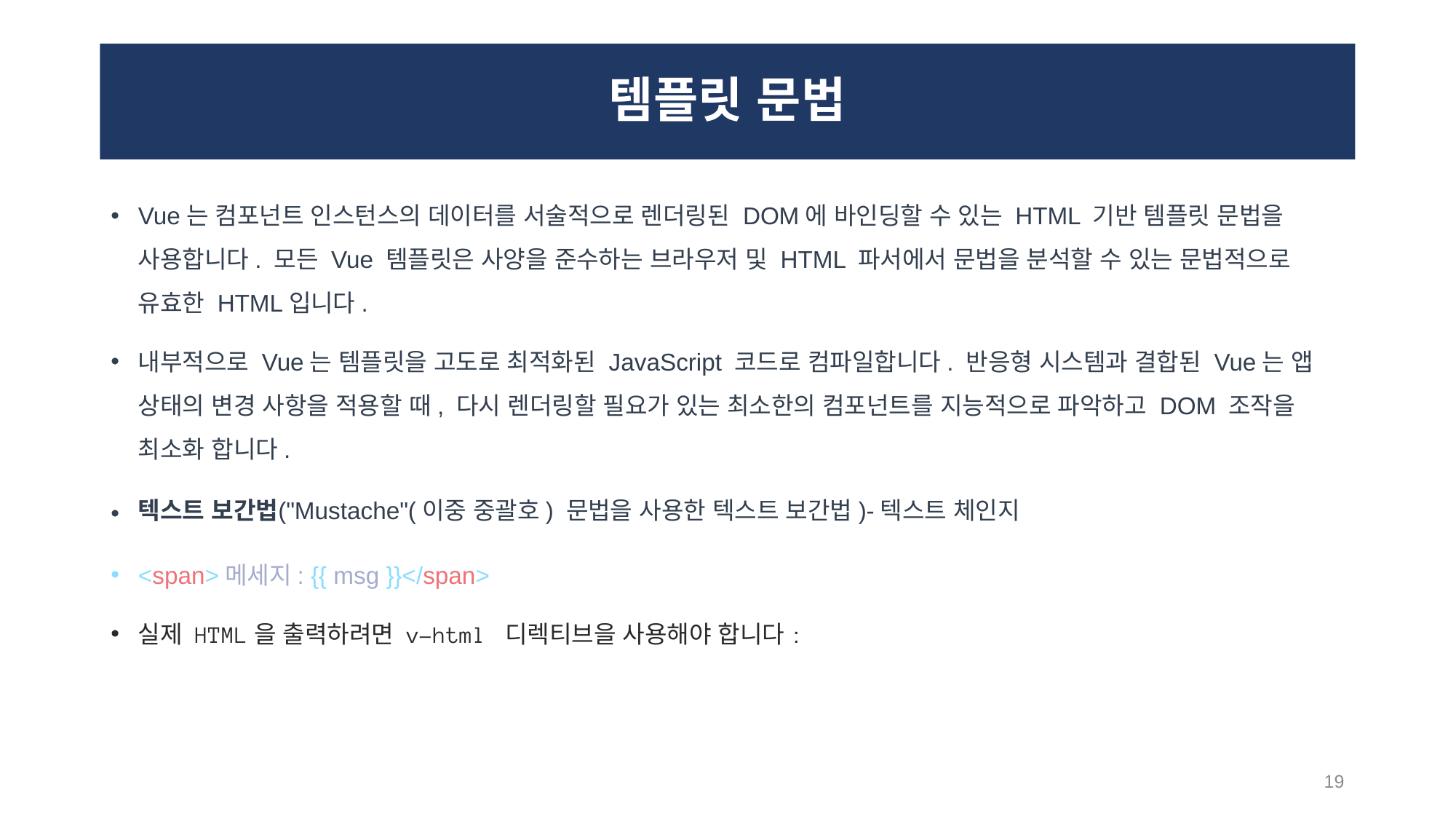

# 템플릿 문법
Vue는 컴포넌트 인스턴스의 데이터를 서술적으로 렌더링된 DOM에 바인딩할 수 있는 HTML 기반 템플릿 문법을 사용합니다. 모든 Vue 템플릿은 사양을 준수하는 브라우저 및 HTML 파서에서 문법을 분석할 수 있는 문법적으로 유효한 HTML입니다.
내부적으로 Vue는 템플릿을 고도로 최적화된 JavaScript 코드로 컴파일합니다. 반응형 시스템과 결합된 Vue는 앱 상태의 변경 사항을 적용할 때, 다시 렌더링할 필요가 있는 최소한의 컴포넌트를 지능적으로 파악하고 DOM 조작을 최소화 합니다.
텍스트 보간법​("Mustache"(이중 중괄호) 문법을 사용한 텍스트 보간법)-텍스트 체인지
<span>메세지: {{ msg }}</span>
실제 HTML을 출력하려면 v-html 디렉티브을 사용해야 합니다:

19